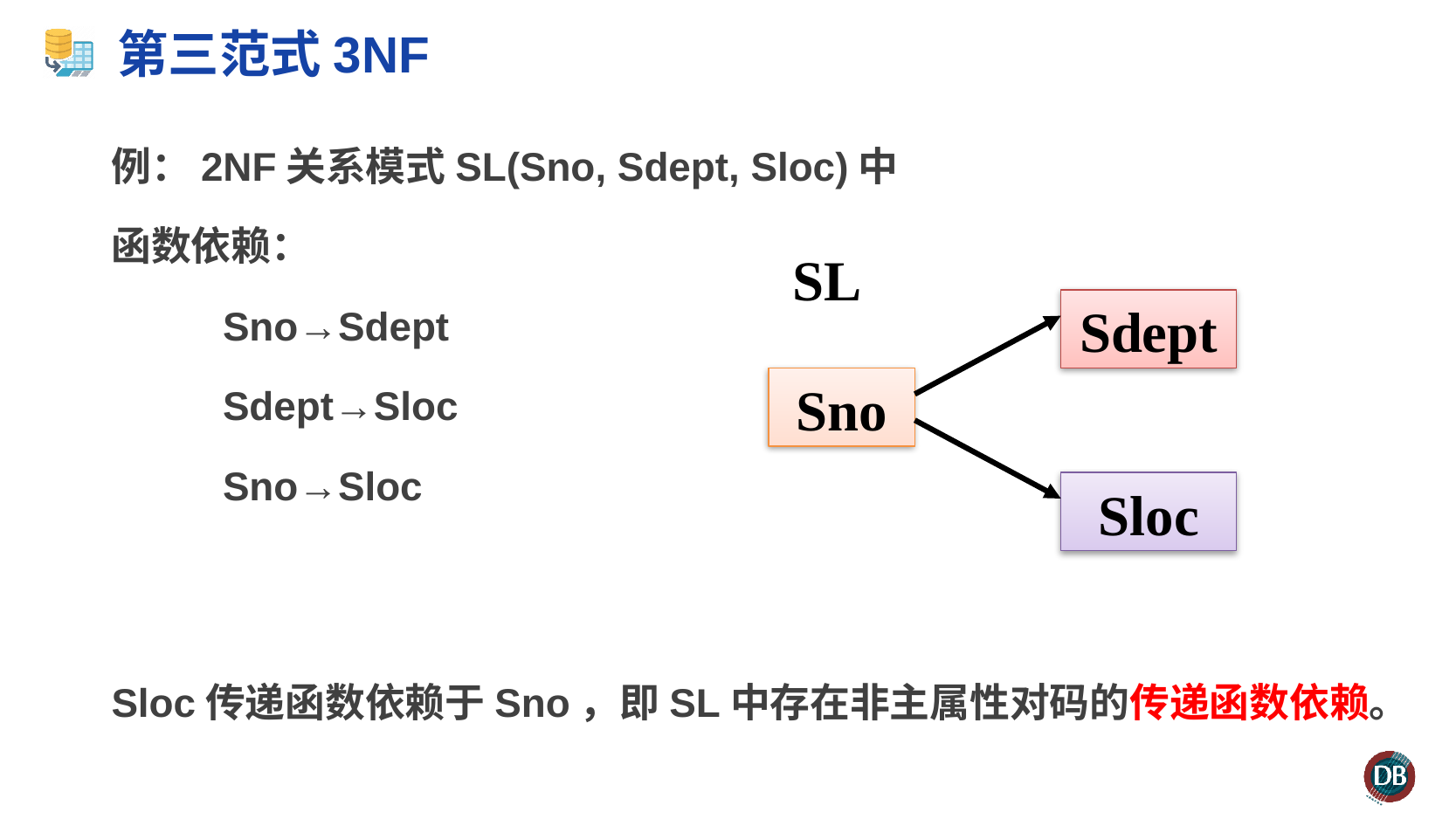

# 第三范式3NF
例：2NF关系模式SL(Sno, Sdept, Sloc)中
函数依赖：
          Sno→Sdept
          Sdept→Sloc
          Sno→Sloc

Sloc传递函数依赖于Sno，即SL中存在非主属性对码的传递函数依赖。
SL
Sdept

Sno

Sloc